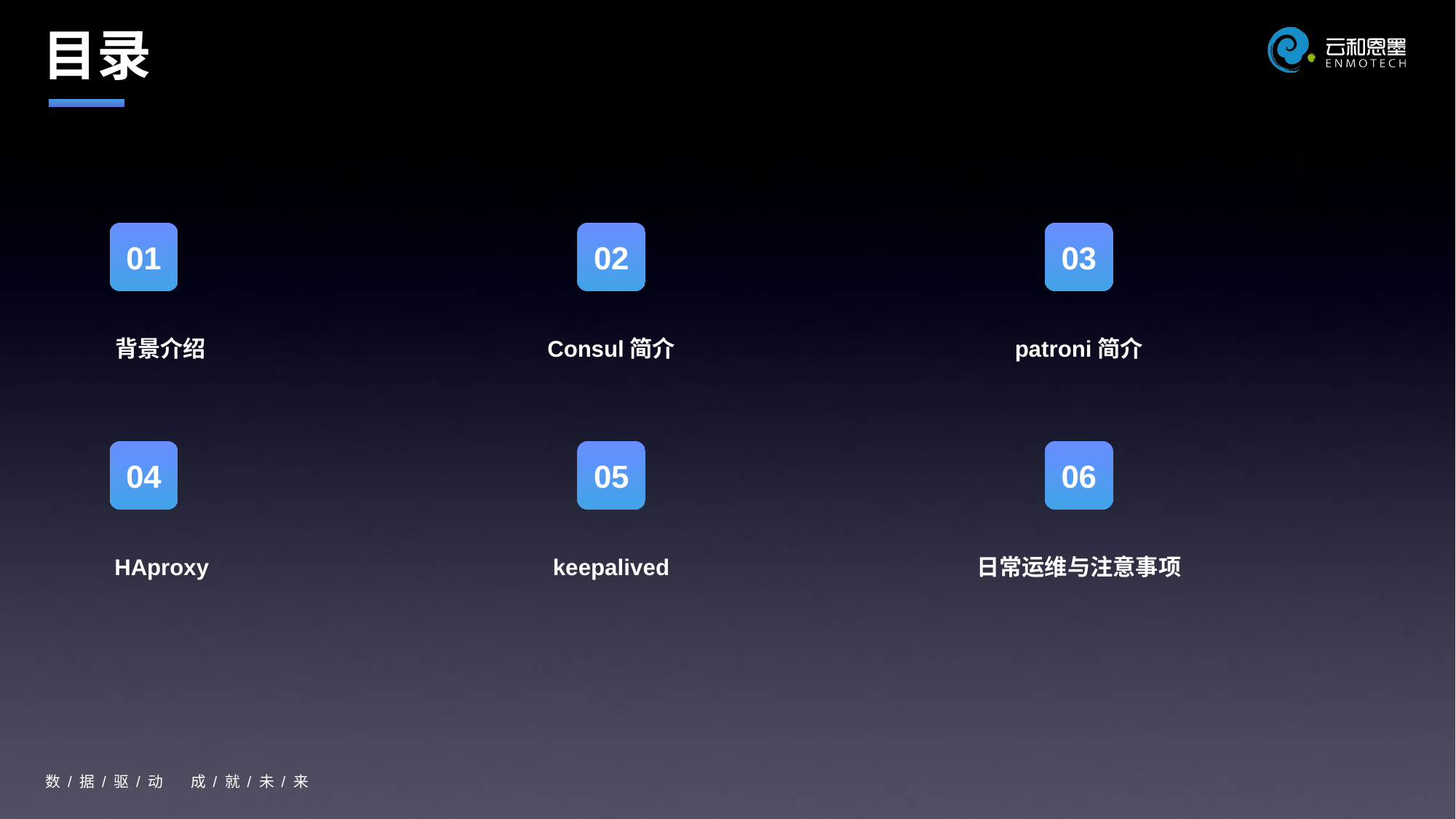

目录
01
02
03
Consul简介
patroni简介
背景介绍
04
05
06
HAproxy
keepalived
日常运维与注意事项